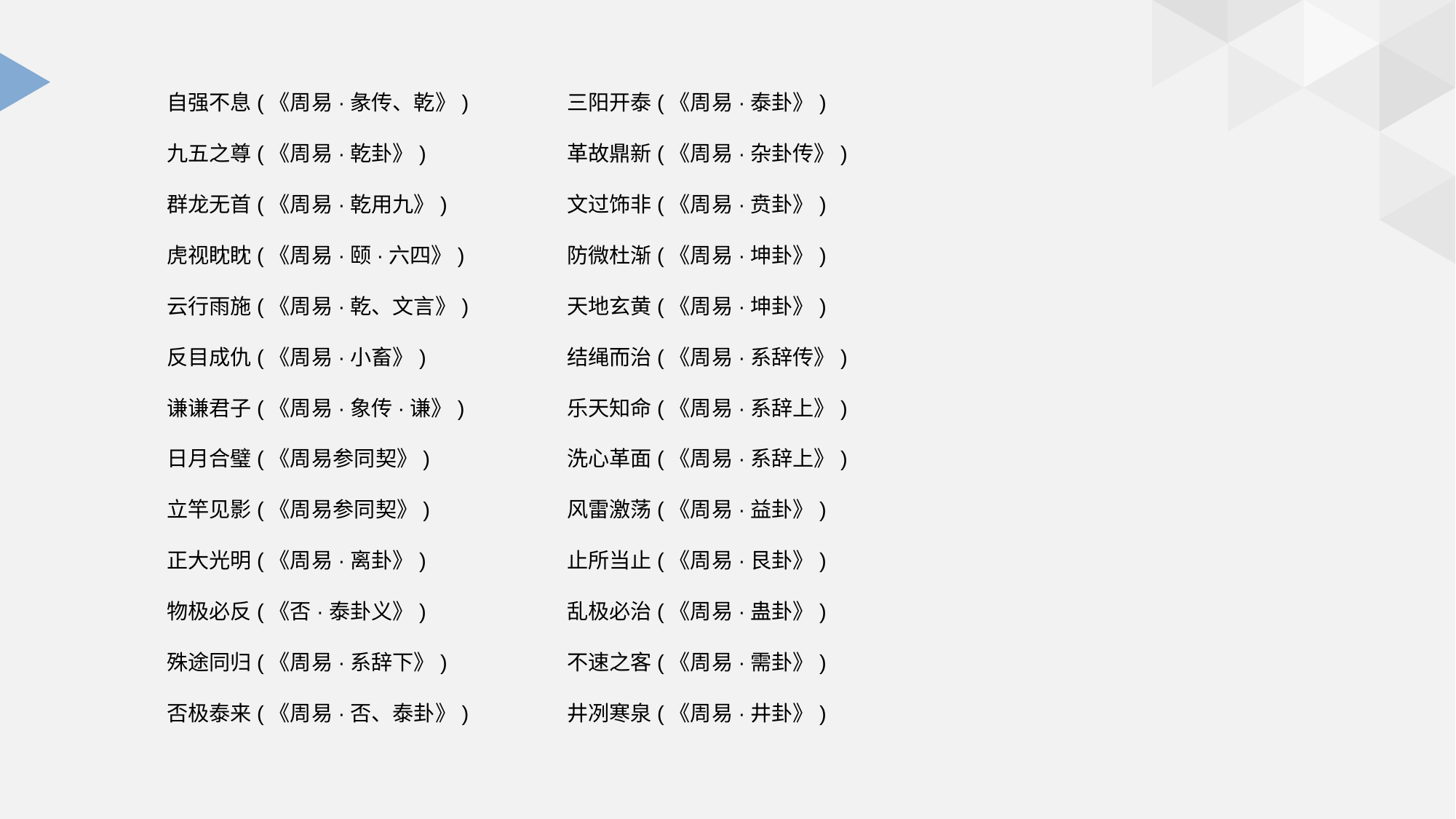

自强不息(《周易·彖传、乾》)

九五之尊(《周易·乾卦》)

群龙无首(《周易·乾用九》)

虎视眈眈(《周易·颐·六四》)

云行雨施(《周易·乾、文言》)

反目成仇(《周易·小畜》)

谦谦君子(《周易·象传·谦》)

日月合璧(《周易参同契》)

立竿见影(《周易参同契》)

正大光明(《周易·离卦》)

物极必反(《否·泰卦义》)

殊途同归(《周易·系辞下》)

否极泰来(《周易·否、泰卦》)

三阳开泰(《周易·泰卦》)

革故鼎新(《周易·杂卦传》)

文过饰非(《周易·贲卦》)

防微杜渐(《周易·坤卦》)

天地玄黄(《周易·坤卦》)

结绳而治(《周易·系辞传》)

乐天知命(《周易·系辞上》)

洗心革面(《周易·系辞上》)

风雷激荡(《周易·益卦》)

止所当止(《周易·艮卦》)

乱极必治(《周易·蛊卦》)

不速之客(《周易·需卦》)

井冽寒泉(《周易·井卦》)